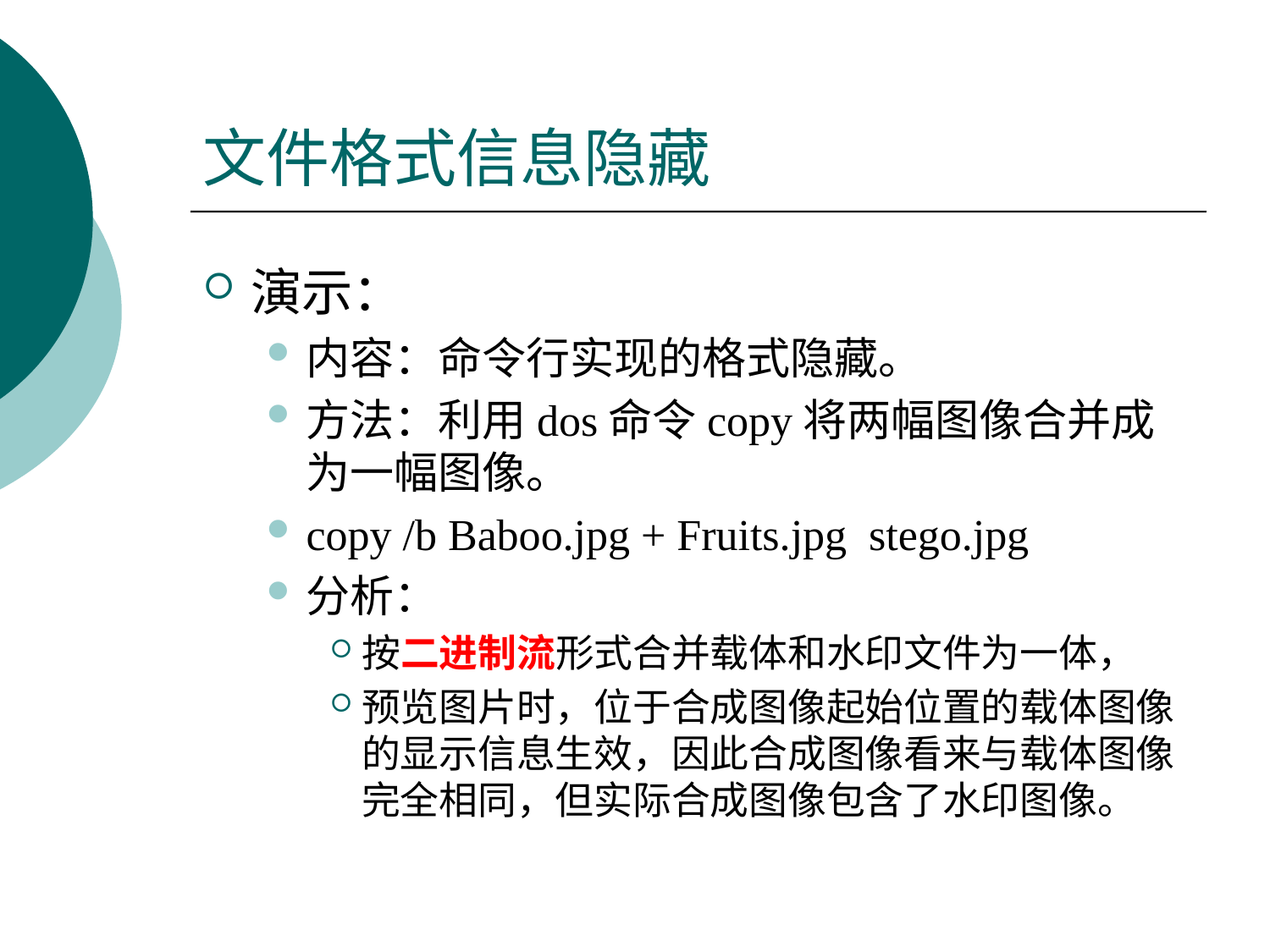

# 文件格式信息隐藏
演示：
内容：命令行实现的格式隐藏。
方法：利用dos命令copy将两幅图像合并成为一幅图像。
copy /b Baboo.jpg + Fruits.jpg  stego.jpg
分析：
按二进制流形式合并载体和水印文件为一体，
预览图片时，位于合成图像起始位置的载体图像的显示信息生效，因此合成图像看来与载体图像完全相同，但实际合成图像包含了水印图像。